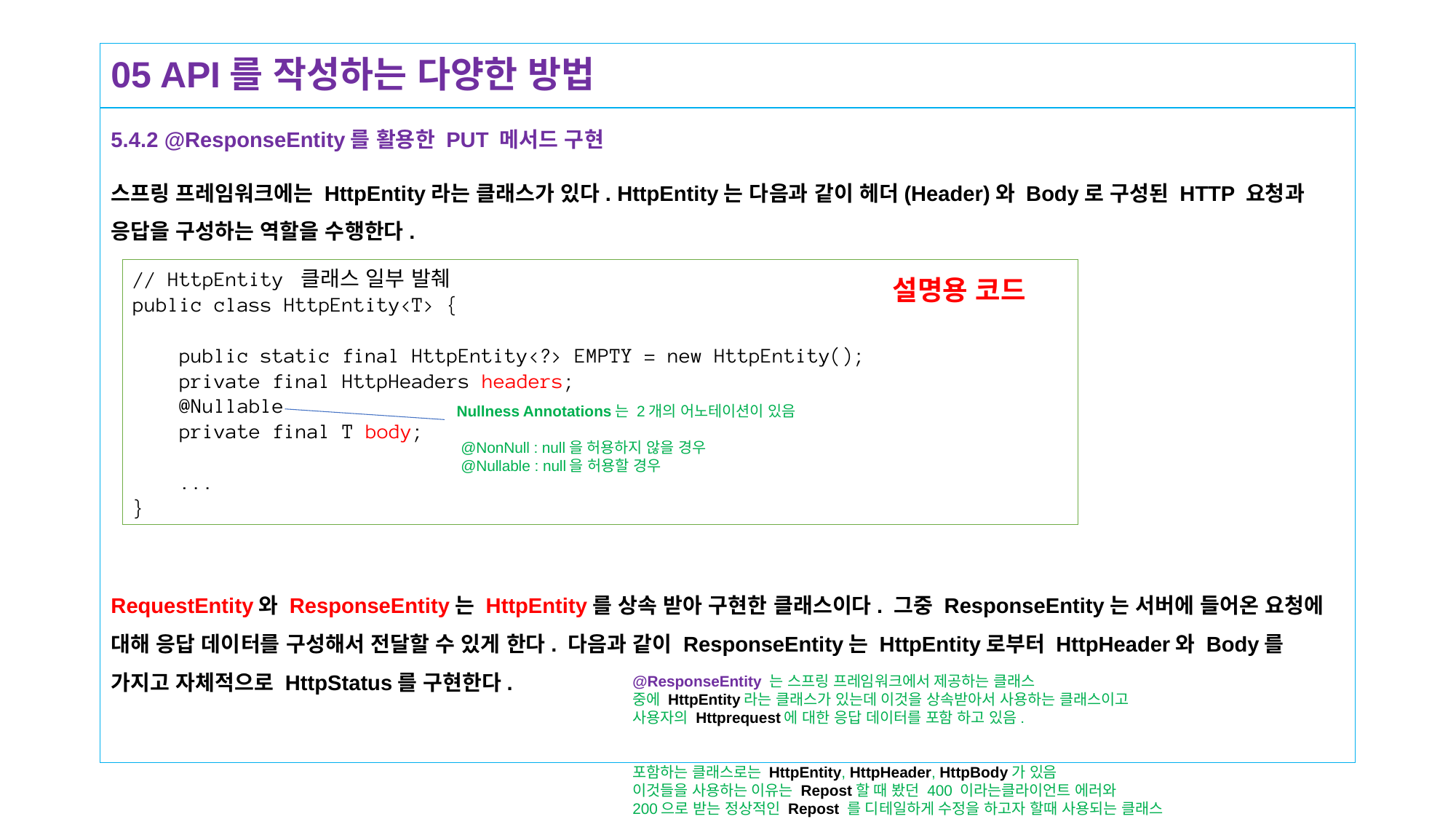

# 05 API를 작성하는 다양한 방법
5.4.2 @ResponseEntity를 활용한 PUT 메서드 구현
스프링 프레임워크에는 HttpEntity라는 클래스가 있다. HttpEntity는 다음과 같이 헤더(Header)와 Body로 구성된 HTTP 요청과 응답을 구성하는 역할을 수행한다.

RequestEntity와 ResponseEntity는 HttpEntity를 상속 받아 구현한 클래스이다. 그중 ResponseEntity는 서버에 들어온 요청에 대해 응답 데이터를 구성해서 전달할 수 있게 한다. 다음과 같이 ResponseEntity는 HttpEntity로부터 HttpHeader와 Body를 가지고 자체적으로 HttpStatus를 구현한다.

// HttpEntity 클래스 일부 발췌
public class HttpEntity<T> {

    public static final HttpEntity<?> EMPTY = new HttpEntity();
    private final HttpHeaders headers;
    @Nullable
    private final T body;

    ...
}
설명용 코드
Nullness Annotations는 2개의 어노테이션이 있음

 @NonNull : null을 허용하지 않을 경우
 @Nullable : null을 허용할 경우

@ResponseEntity 는 스프링 프레임워크에서 제공하는 클래스
중에 HttpEntity라는 클래스가 있는데 이것을 상속받아서 사용하는 클래스이고
사용자의 Httprequest에 대한 응답 데이터를 포함 하고 있음.

포함하는 클래스로는 HttpEntity, HttpHeader, HttpBody가 있음
이것들을 사용하는 이유는 Repost할 때 봤던 400 이라는클라이언트 에러와
200으로 받는 정상적인 Repost 를 디테일하게 수정을 하고자 할때 사용되는 클래스